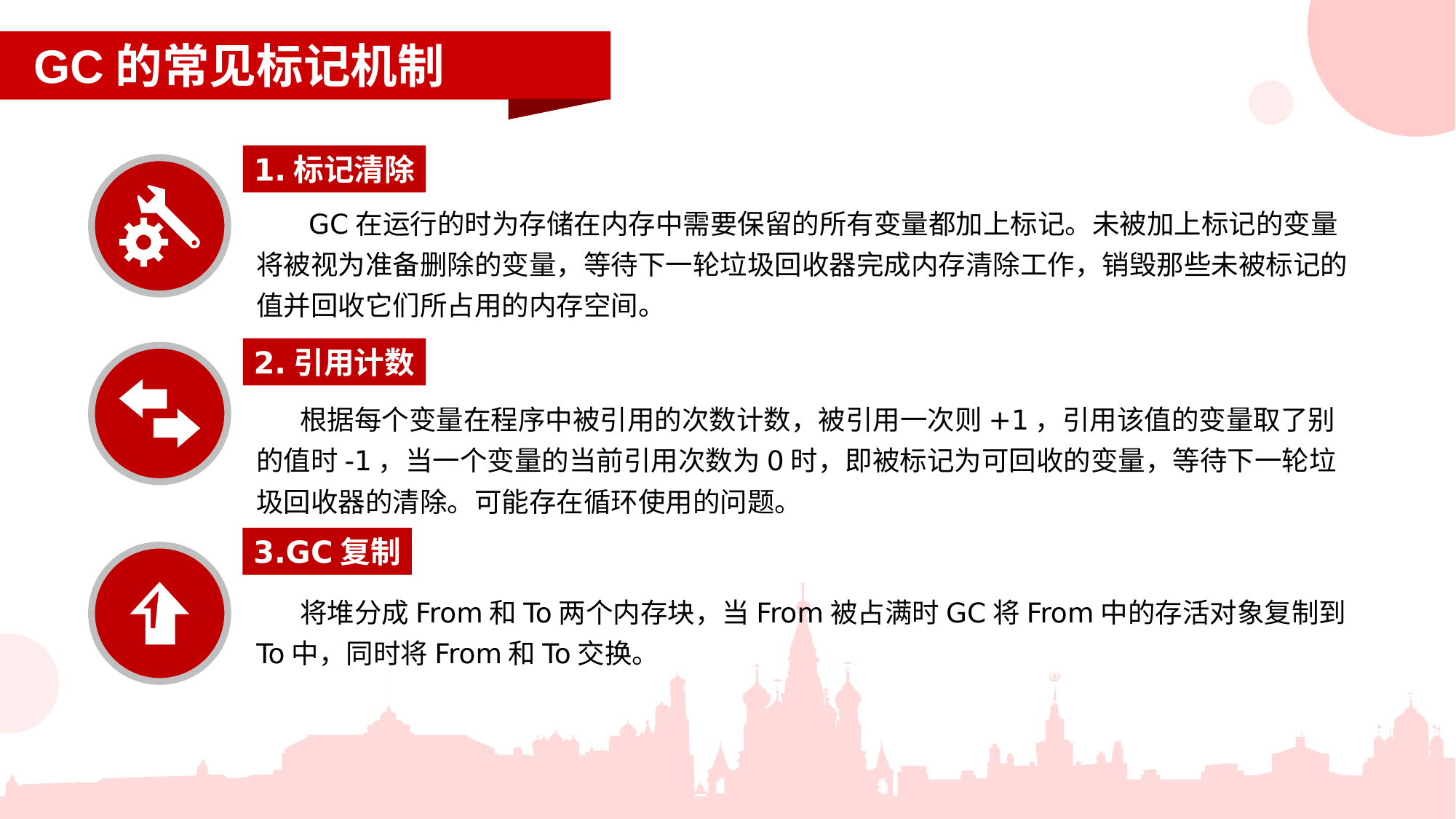

GC的常见标记机制

1.标记清除

      GC在运行的时为存储在内存中需要保留的所有变量都加上标记。未被加上标记的变量将被视为准备删除的变量，等待下一轮垃圾回收器完成内存清除工作，销毁那些未被标记的值并回收它们所占用的内存空间。
2.引用计数

      根据每个变量在程序中被引用的次数计数，被引用一次则+1，引用该值的变量取了别的值时-1，当一个变量的当前引用次数为0时，即被标记为可回收的变量，等待下一轮垃圾回收器的清除。可能存在循环使用的问题。
3.GC复制

      将堆分成From和To两个内存块，当From被占满时GC将From中的存活对象复制到To中，同时将From和To交换。